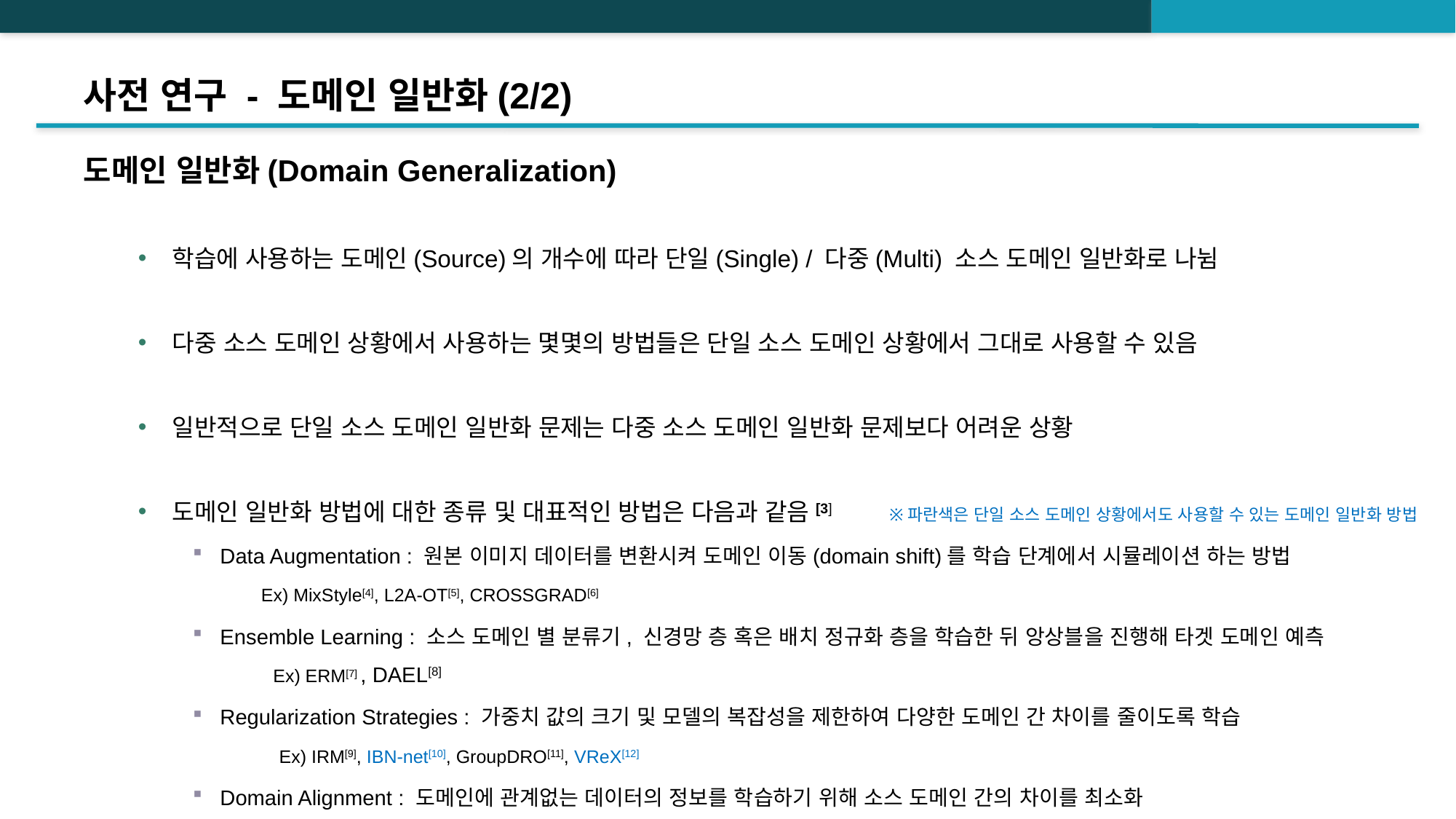

# 사전 연구 - 도메인 일반화(2/2)
도메인 일반화(Domain Generalization)

학습에 사용하는 도메인(Source)의 개수에 따라 단일(Single) / 다중(Multi) 소스 도메인 일반화로 나뉨

다중 소스 도메인 상황에서 사용하는 몇몇의 방법들은 단일 소스 도메인 상황에서 그대로 사용할 수 있음

일반적으로 단일 소스 도메인 일반화 문제는 다중 소스 도메인 일반화 문제보다 어려운 상황

도메인 일반화 방법에 대한 종류 및 대표적인 방법은 다음과 같음[3]               ※파란색은 단일 소스 도메인 상황에서도 사용할 수 있는 도메인 일반화 방법
Data Augmentation : 원본 이미지 데이터를 변환시켜 도메인 이동(domain shift)를 학습 단계에서 시뮬레이션 하는 방법                                Ex) MixStyle[4], L2A-OT[5], CROSSGRAD[6]
Ensemble Learning : 소스 도메인 별 분류기, 신경망 층 혹은 배치 정규화 층을 학습한 뒤 앙상블을 진행해 타겟 도메인 예측                            Ex) ERM[7] , DAEL[8]
Regularization Strategies : 가중치 값의 크기 및 모델의 복잡성을 제한하여 다양한 도메인 간 차이를 줄이도록 학습                                           Ex) IRM[9], IBN-net[10], GroupDRO[11], VReX[12]
Domain Alignment : 도메인에 관계없는 데이터의 정보를 학습하기 위해 소스 도메인 간의 차이를 최소화                                                               Ex) Deep CORAL[13], DANN[14], DAN[15]